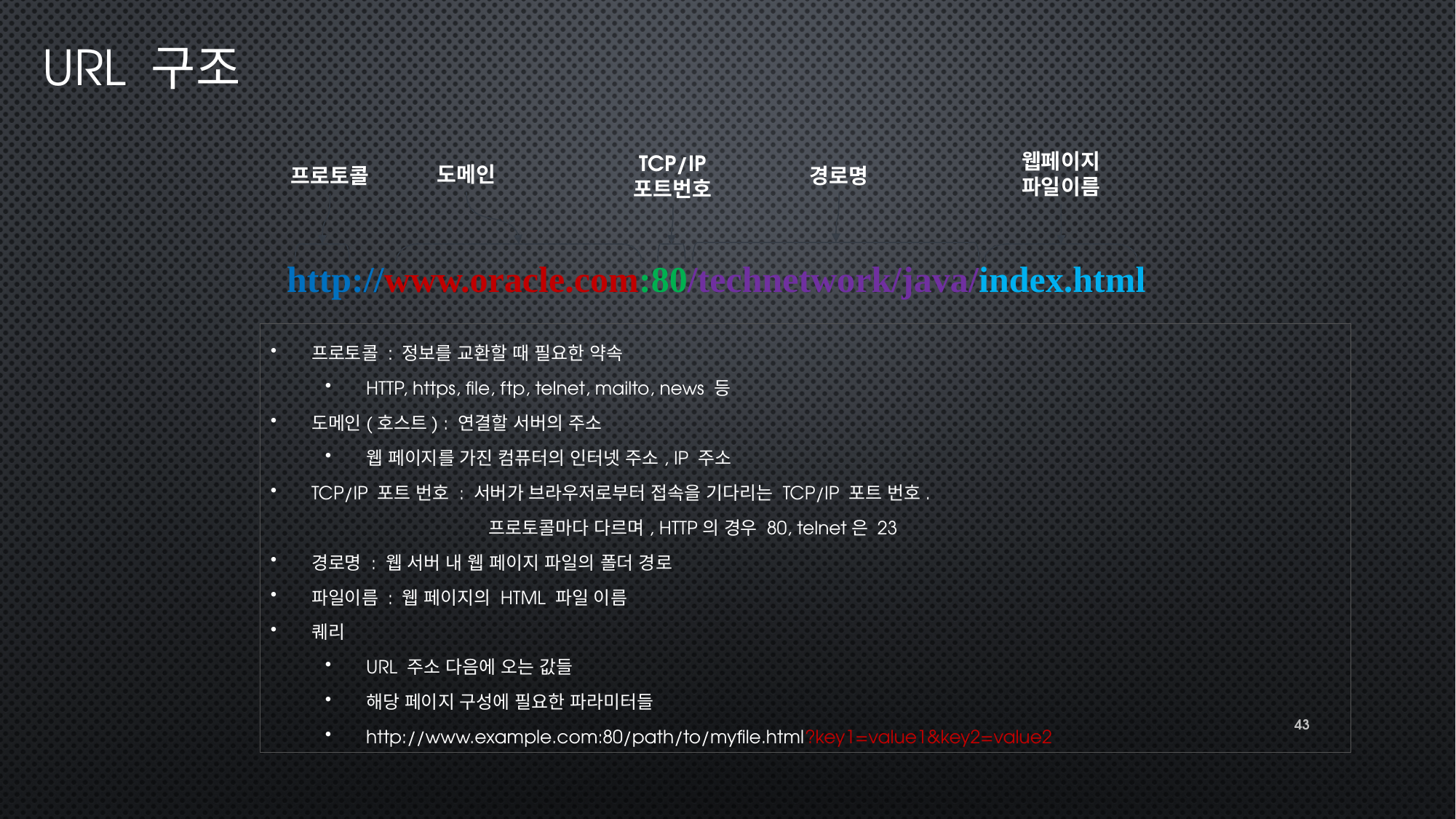

# URL 구조

웹페이지
파일이름
TCP/IP
포트번호
도메인
프로토콜
경로명

http://www.oracle.com:80/technetwork/java/index.html
프로토콜 : 정보를 교환할 때 필요한 약속
HTTP, https, file, ftp, telnet, mailto, news 등
도메인(호스트) : 연결할 서버의 주소
웹 페이지를 가진 컴퓨터의 인터넷 주소, IP 주소
TCP/IP 포트 번호 : 서버가 브라우저로부터 접속을 기다리는 TCP/IP 포트 번호.
프로토콜마다 다르며, HTTP의 경우 80, telnet은 23
경로명 : 웹 서버 내 웹 페이지 파일의 폴더 경로
파일이름 : 웹 페이지의 HTML 파일 이름
퀘리
URL 주소 다음에 오는 값들
해당 페이지 구성에 필요한 파라미터들
http://www.example.com:80/path/to/myfile.html?key1=value1&key2=value2
43